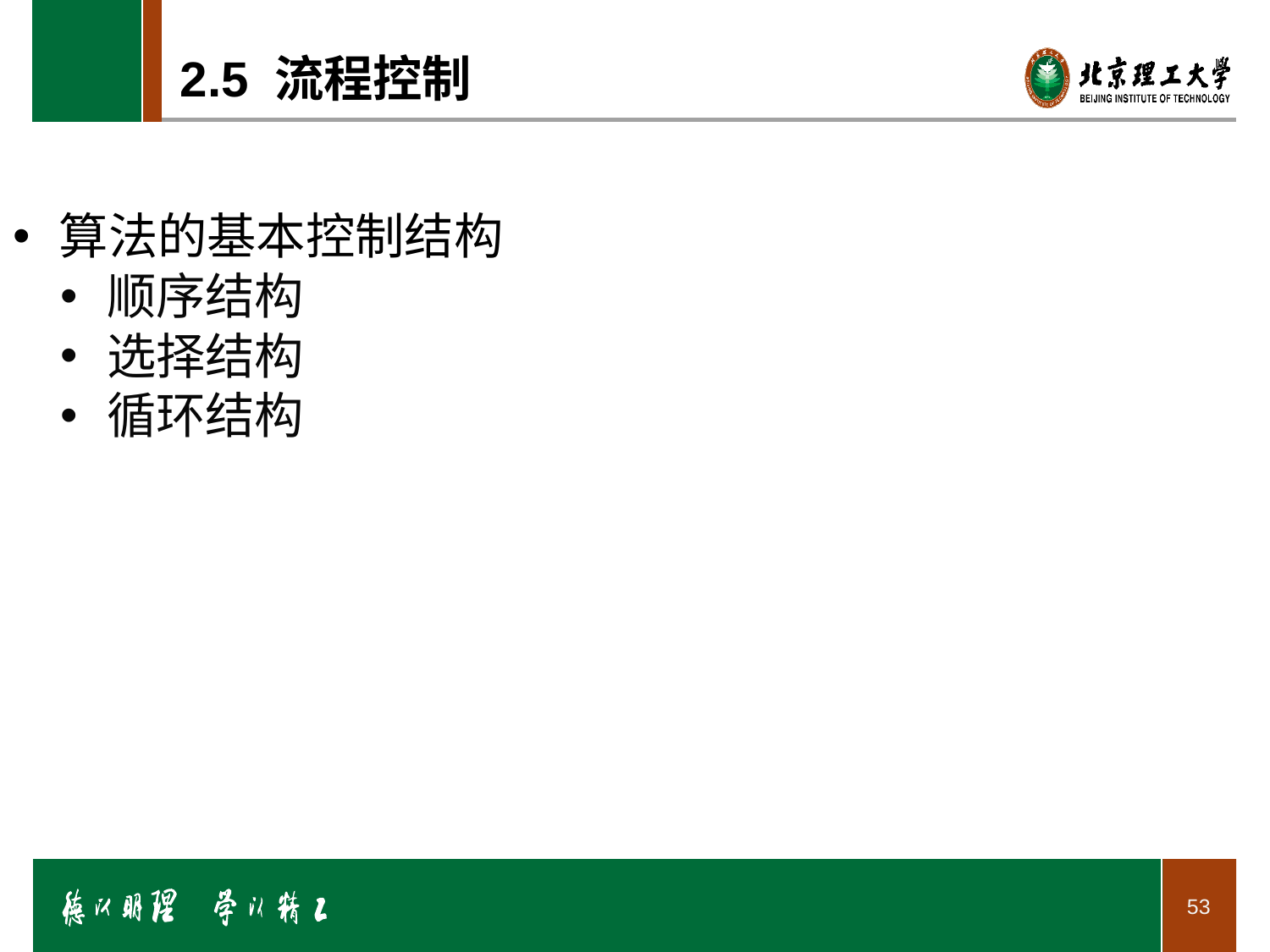

# 2.5 流程控制
 算法的基本控制结构
 顺序结构
 选择结构
 循环结构